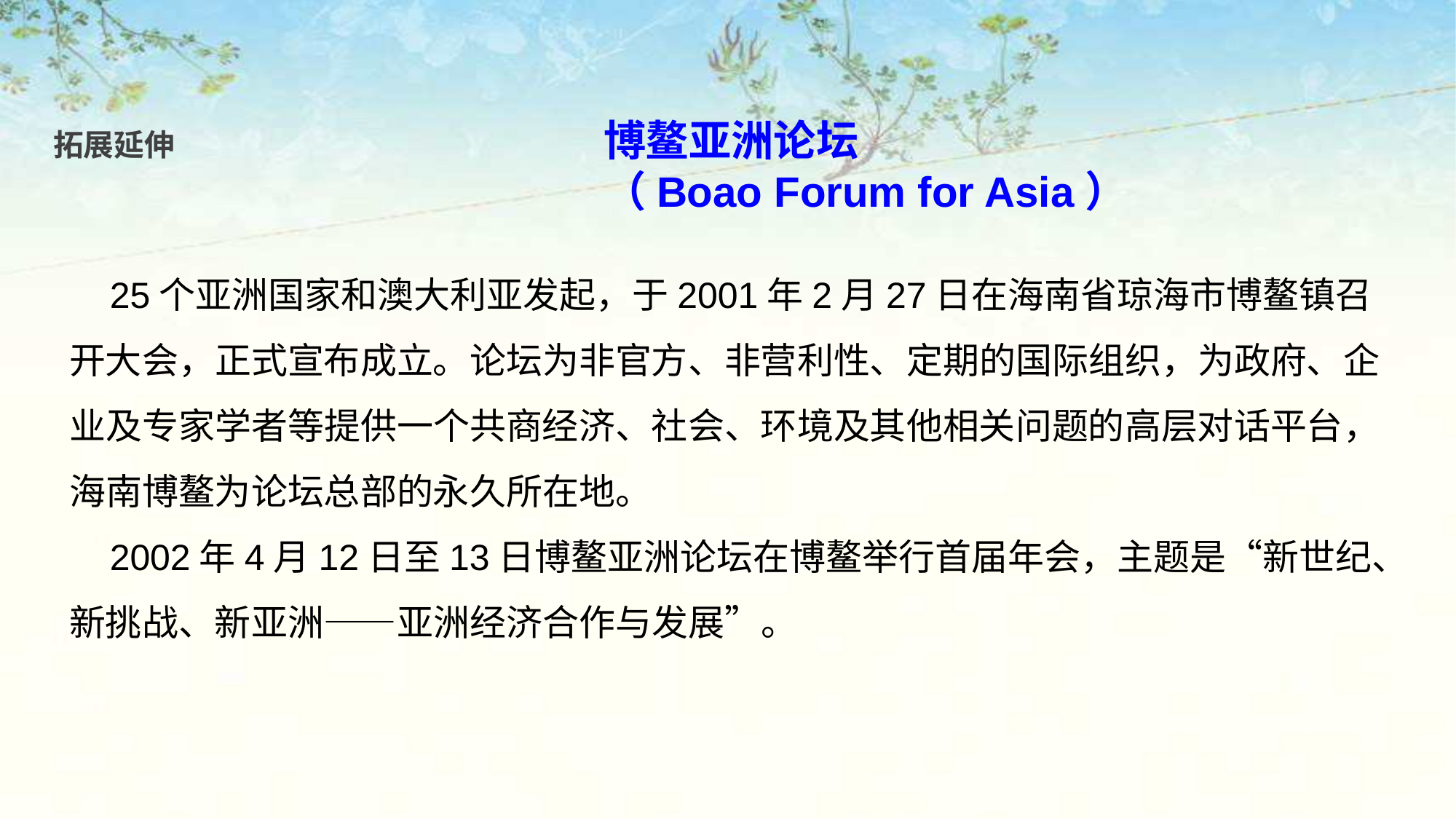

博鳌亚洲论坛
（Boao Forum for Asia）
拓展延伸
    25个亚洲国家和澳大利亚发起，于2001年2月27日在海南省琼海市博鳌镇召开大会，正式宣布成立。论坛为非官方、非营利性、定期的国际组织，为政府、企业及专家学者等提供一个共商经济、社会、环境及其他相关问题的高层对话平台，海南博鳌为论坛总部的永久所在地。
    2002年4月12日至13日博鳌亚洲论坛在博鳌举行首届年会，主题是“新世纪、新挑战、新亚洲——亚洲经济合作与发展”。